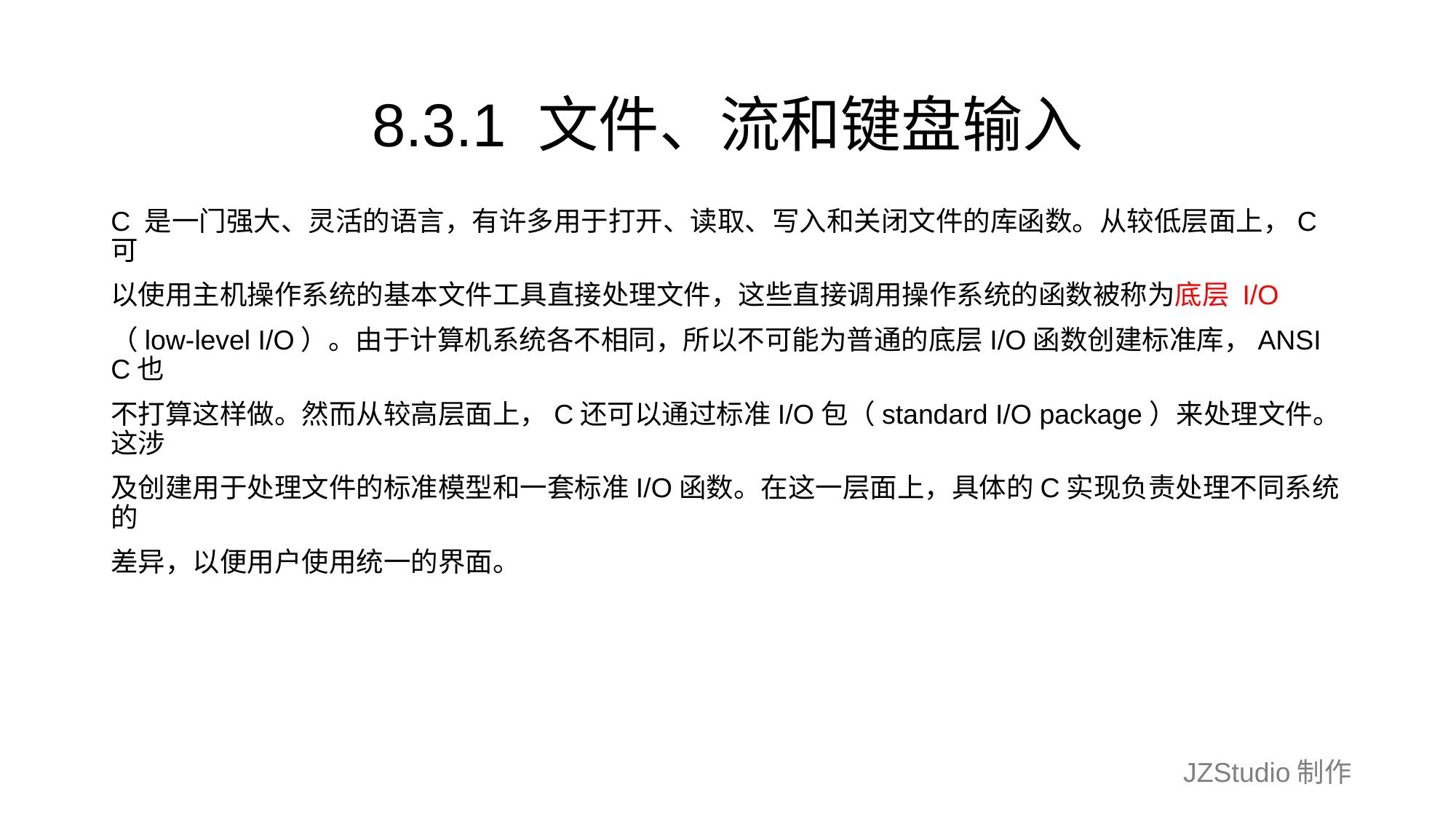

# 8.3.1 文件、流和键盘输入
C 是一门强大、灵活的语言，有许多用于打开、读取、写入和关闭文件的库函数。从较低层面上，C可
以使用主机操作系统的基本文件工具直接处理文件，这些直接调用操作系统的函数被称为底层 I/O
（low-level I/O）。由于计算机系统各不相同，所以不可能为普通的底层I/O函数创建标准库，ANSI C也
不打算这样做。然而从较高层面上，C还可以通过标准I/O包（standard I/O package）来处理文件。这涉
及创建用于处理文件的标准模型和一套标准I/O函数。在这一层面上，具体的C实现负责处理不同系统的
差异，以便用户使用统一的界面。